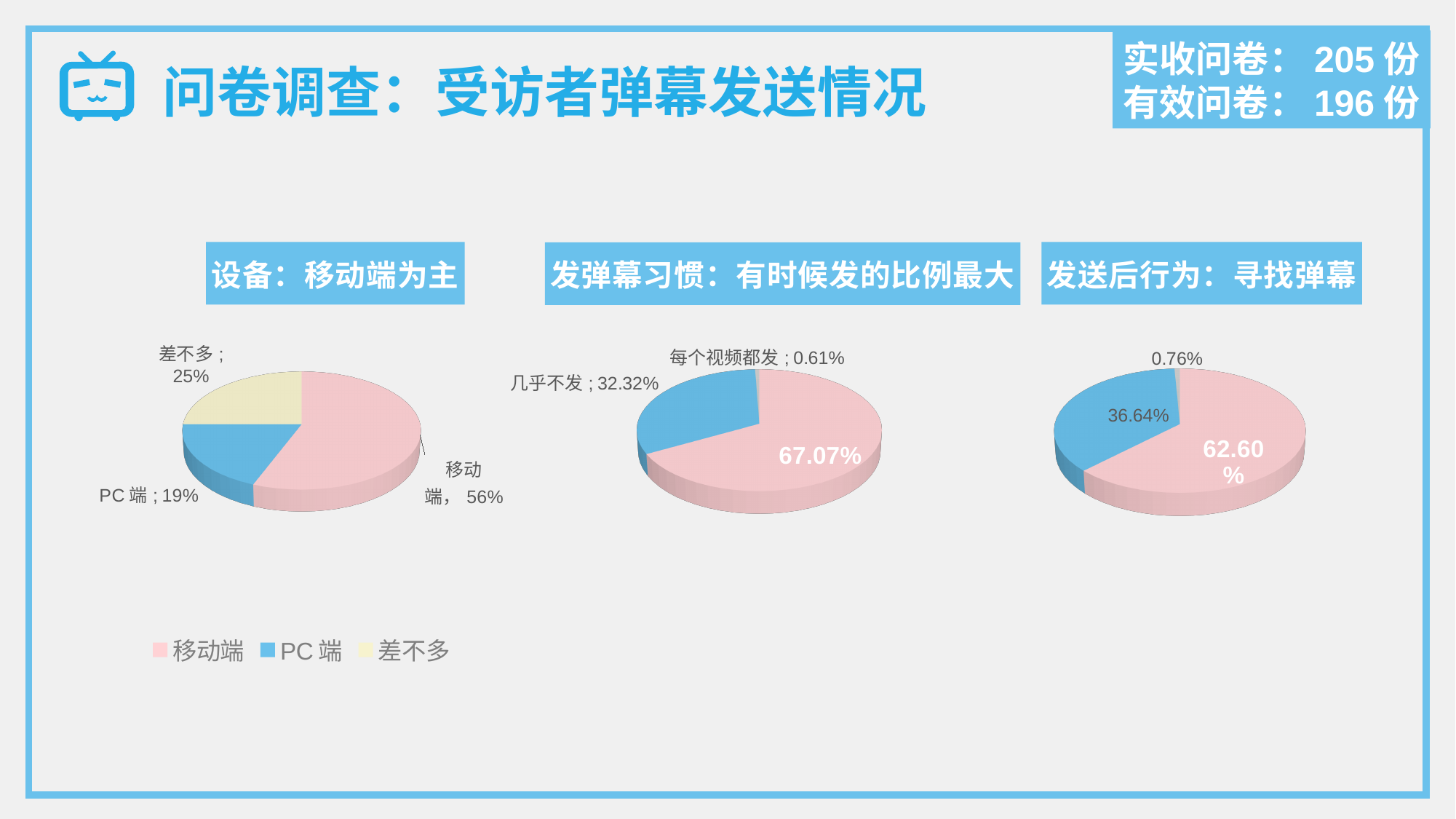

实收问卷：205份
有效问卷：196份

问卷调查：受访者弹幕发送情况

[unsupported chart]

[unsupported chart]

[unsupported chart]